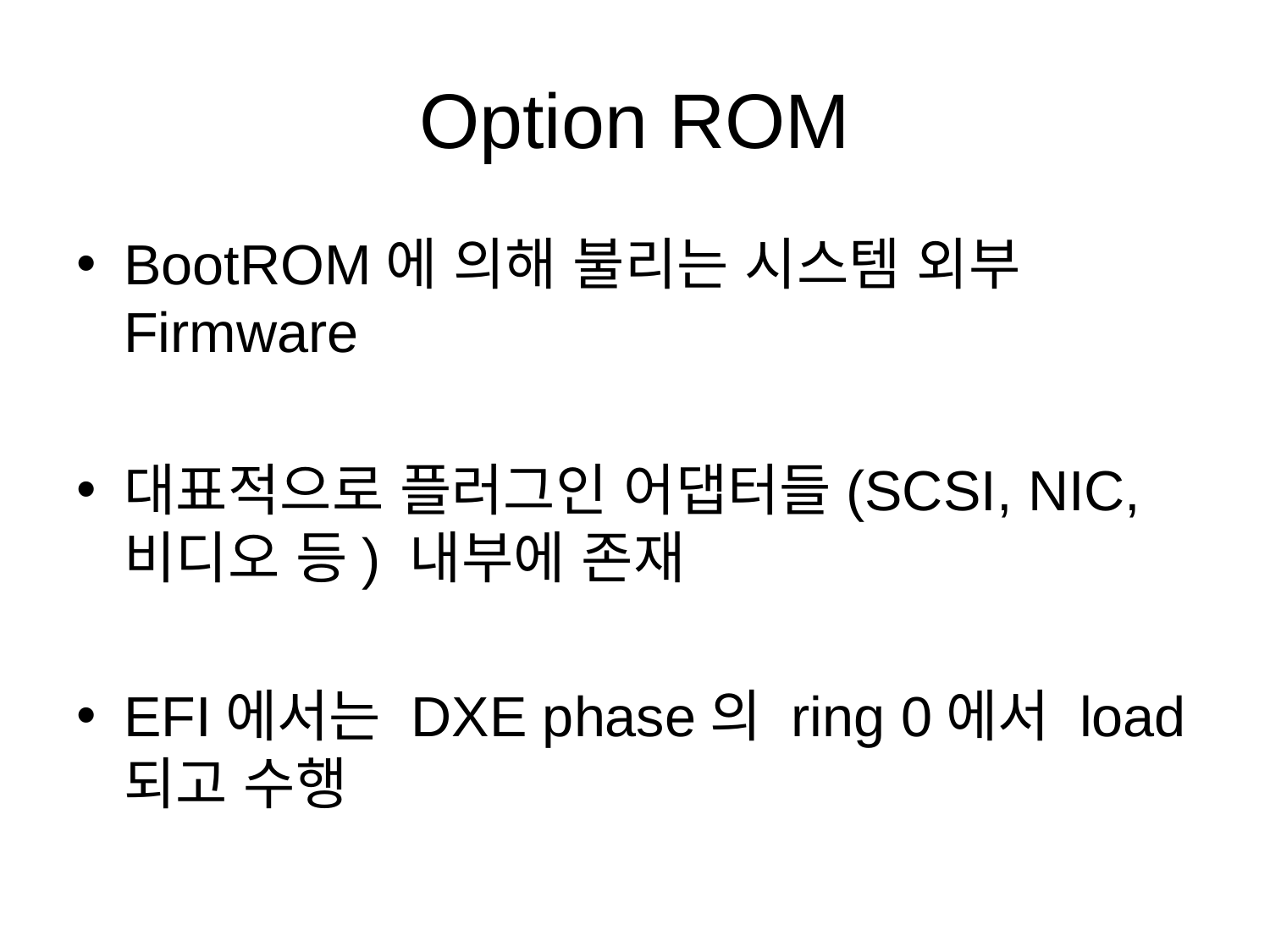

# Option ROM
BootROM에 의해 불리는 시스템 외부 Firmware

대표적으로 플러그인 어댑터들(SCSI, NIC, 비디오 등) 내부에 존재

EFI에서는 DXE phase의 ring 0에서 load되고 수행